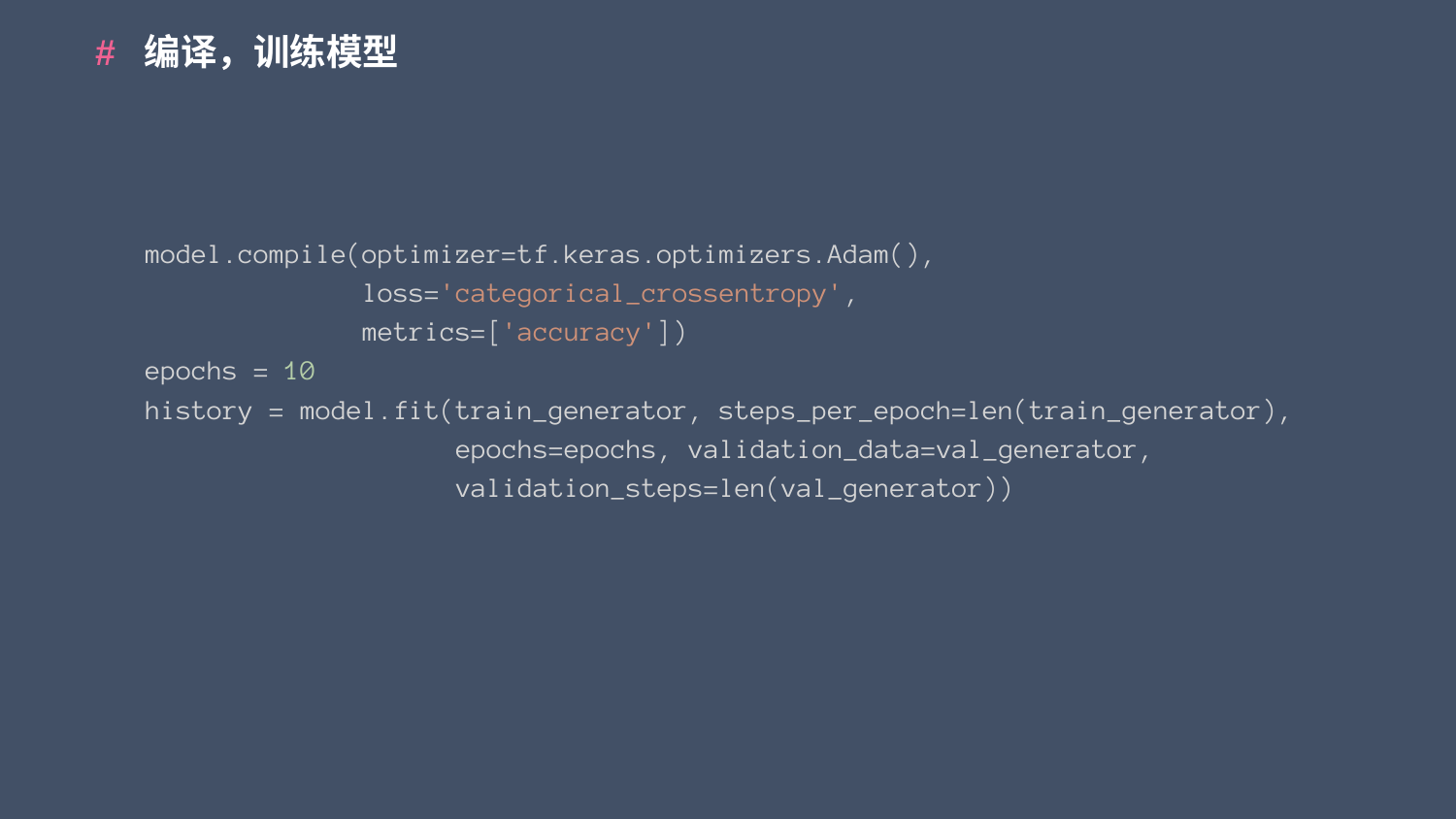

#  编译，训练模型
model.compile(optimizer=tf.keras.optimizers.Adam(),
              loss='categorical_crossentropy',
              metrics=['accuracy'])
epochs = 10
history = model.fit(train_generator, steps_per_epoch=len(train_generator),
                    epochs=epochs, validation_data=val_generator,
                    validation_steps=len(val_generator))